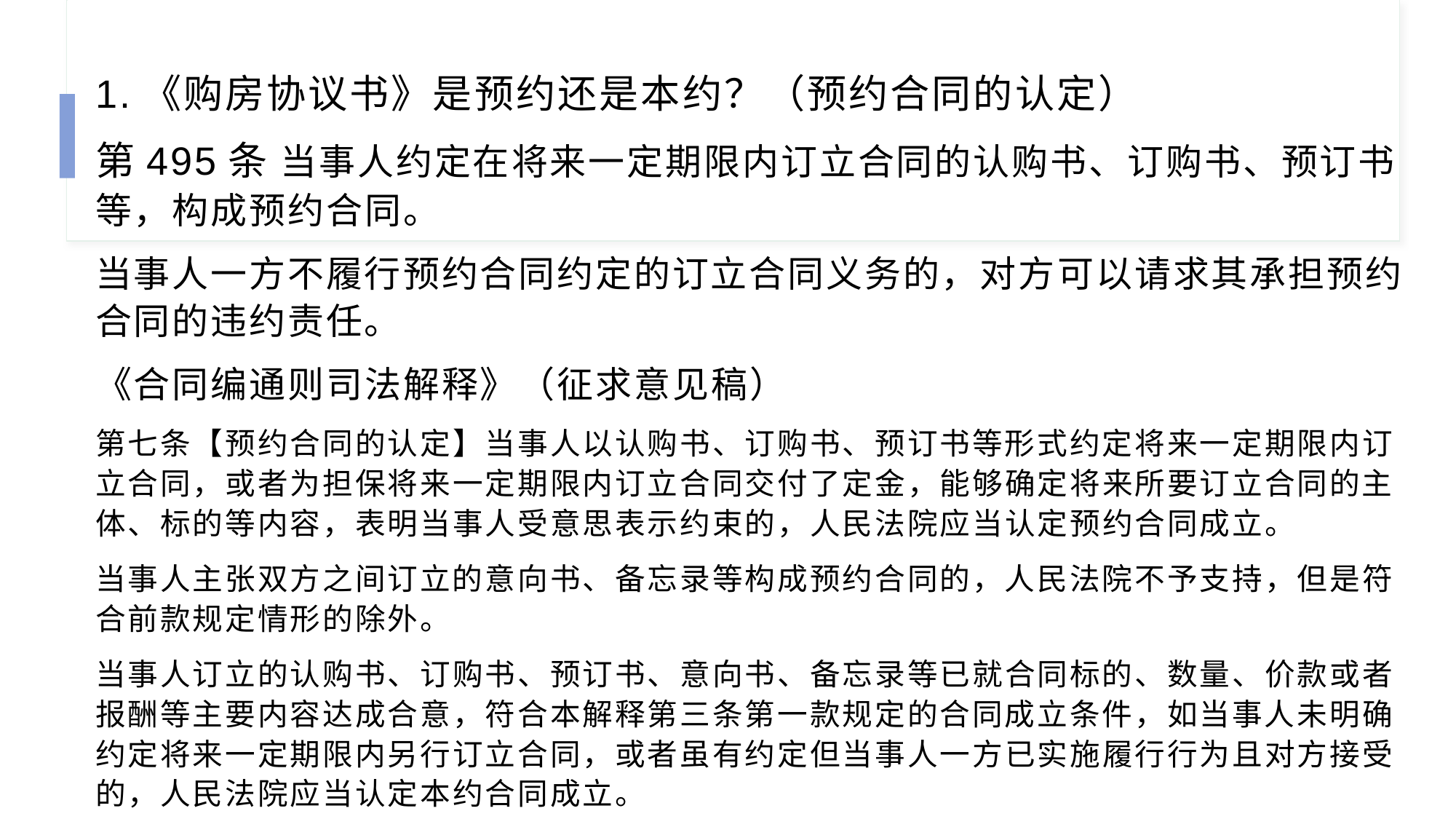

1.《购房协议书》是预约还是本约？（预约合同的认定）
第495条 当事人约定在将来一定期限内订立合同的认购书、订购书、预订书等，构成预约合同。
当事人一方不履行预约合同约定的订立合同义务的，对方可以请求其承担预约合同的违约责任。
《合同编通则司法解释》（征求意见稿）
第七条【预约合同的认定】当事人以认购书、订购书、预订书等形式约定将来一定期限内订立合同，或者为担保将来一定期限内订立合同交付了定金，能够确定将来所要订立合同的主体、标的等内容，表明当事人受意思表示约束的，人民法院应当认定预约合同成立。
当事人主张双方之间订立的意向书、备忘录等构成预约合同的，人民法院不予支持，但是符合前款规定情形的除外。
当事人订立的认购书、订购书、预订书、意向书、备忘录等已就合同标的、数量、价款或者报酬等主要内容达成合意，符合本解释第三条第一款规定的合同成立条件，如当事人未明确约定将来一定期限内另行订立合同，或者虽有约定但当事人一方已实施履行行为且对方接受的，人民法院应当认定本约合同成立。